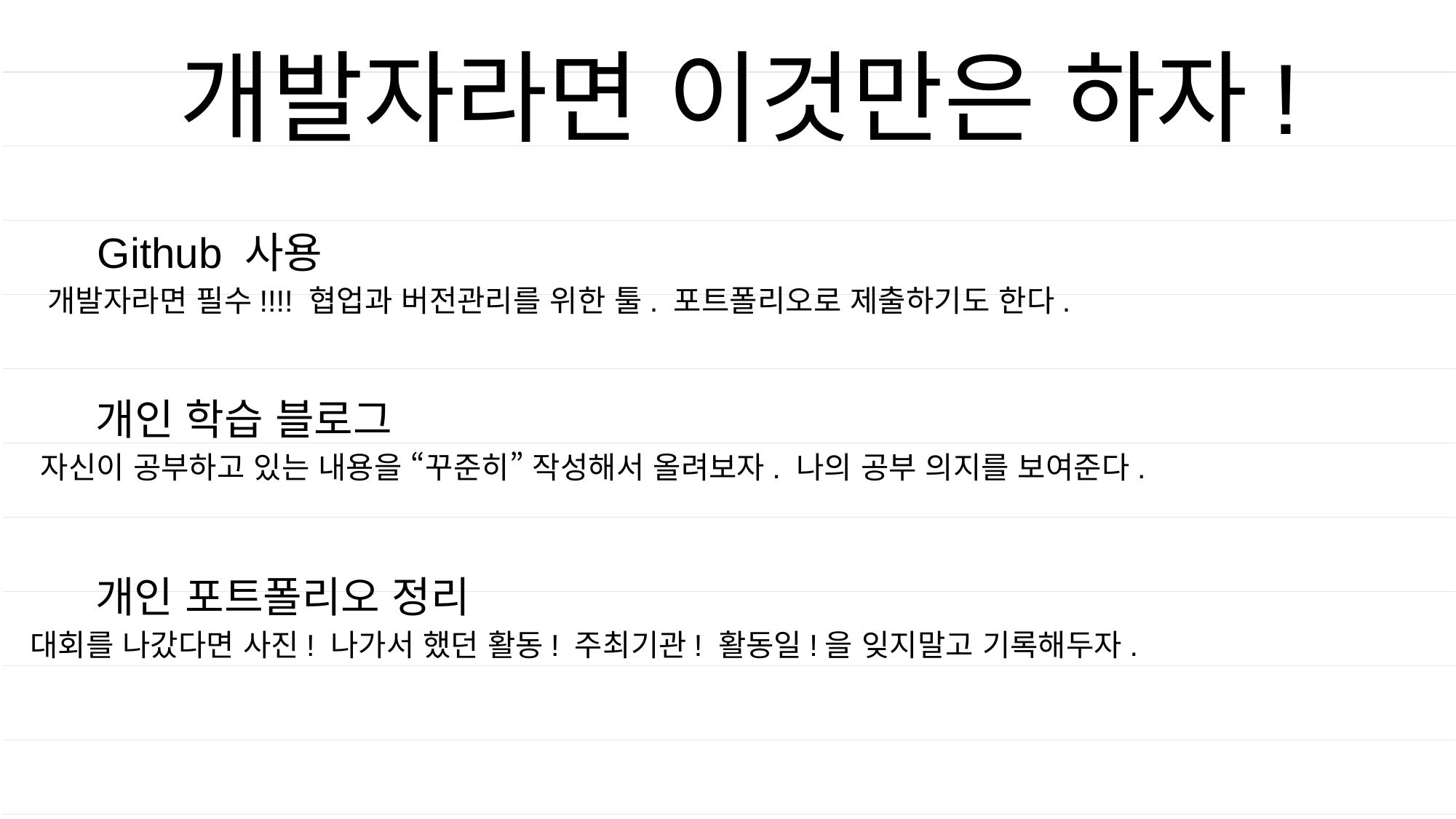

개발자라면 이것만은 하자!
Github 사용
개발자라면 필수!!!! 협업과 버전관리를 위한 툴. 포트폴리오로 제출하기도 한다.
개인 학습 블로그
자신이 공부하고 있는 내용을 “꾸준히” 작성해서 올려보자. 나의 공부 의지를 보여준다.
개인 포트폴리오 정리
대회를 나갔다면 사진! 나가서 했던 활동! 주최기관! 활동일!을 잊지말고 기록해두자.